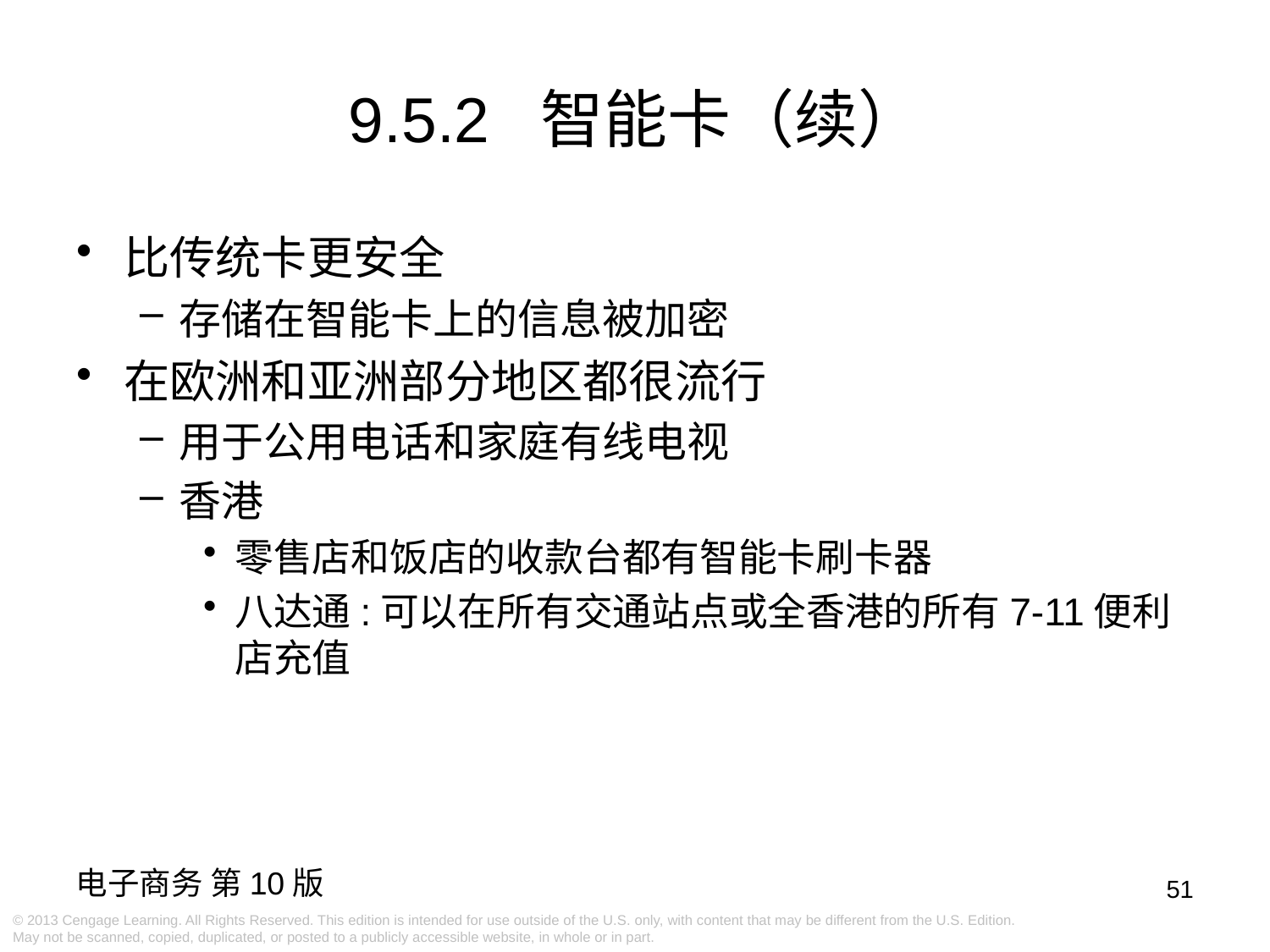

9.5.2  智能卡（续）
比传统卡更安全
存储在智能卡上的信息被加密
在欧洲和亚洲部分地区都很流行
用于公用电话和家庭有线电视
香港
零售店和饭店的收款台都有智能卡刷卡器
八达通:可以在所有交通站点或全香港的所有7-11便利店充值
51